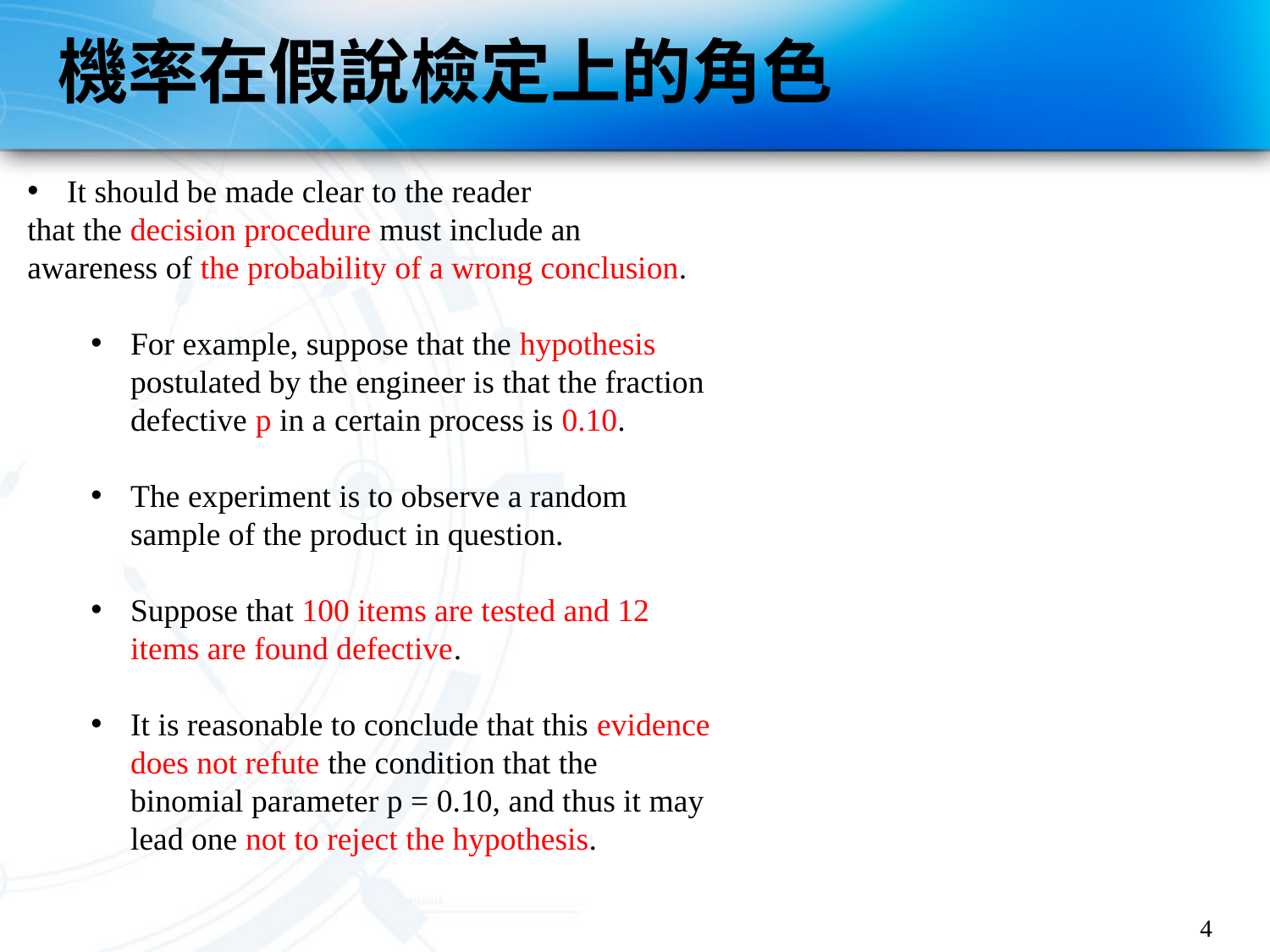

# 機率在假說檢定上的角色
It should be made clear to the reader
that the decision procedure must include an awareness of the probability of a wrong conclusion.

For example, suppose that the hypothesis postulated by the engineer is that the fraction defective p in a certain process is 0.10.

The experiment is to observe a random sample of the product in question.

Suppose that 100 items are tested and 12 items are found defective.

It is reasonable to conclude that this evidence does not refute the condition that the binomial parameter p = 0.10, and thus it may lead one not to reject the hypothesis.
4